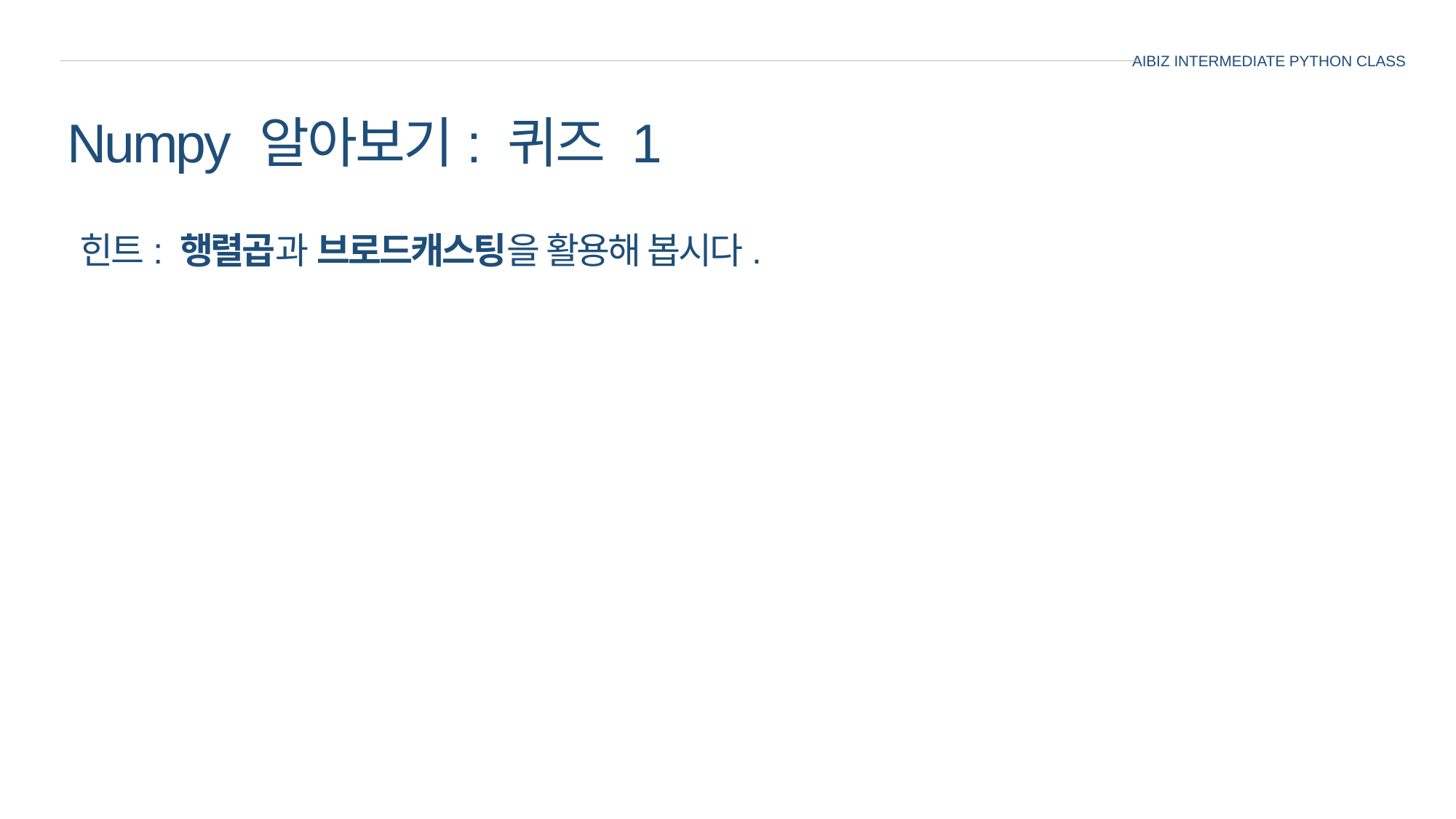

AIBIZ INTERMEDIATE PYTHON CLASS
Numpy 알아보기: 퀴즈 1
힌트: 행렬곱과 브로드캐스팅을 활용해 봅시다.